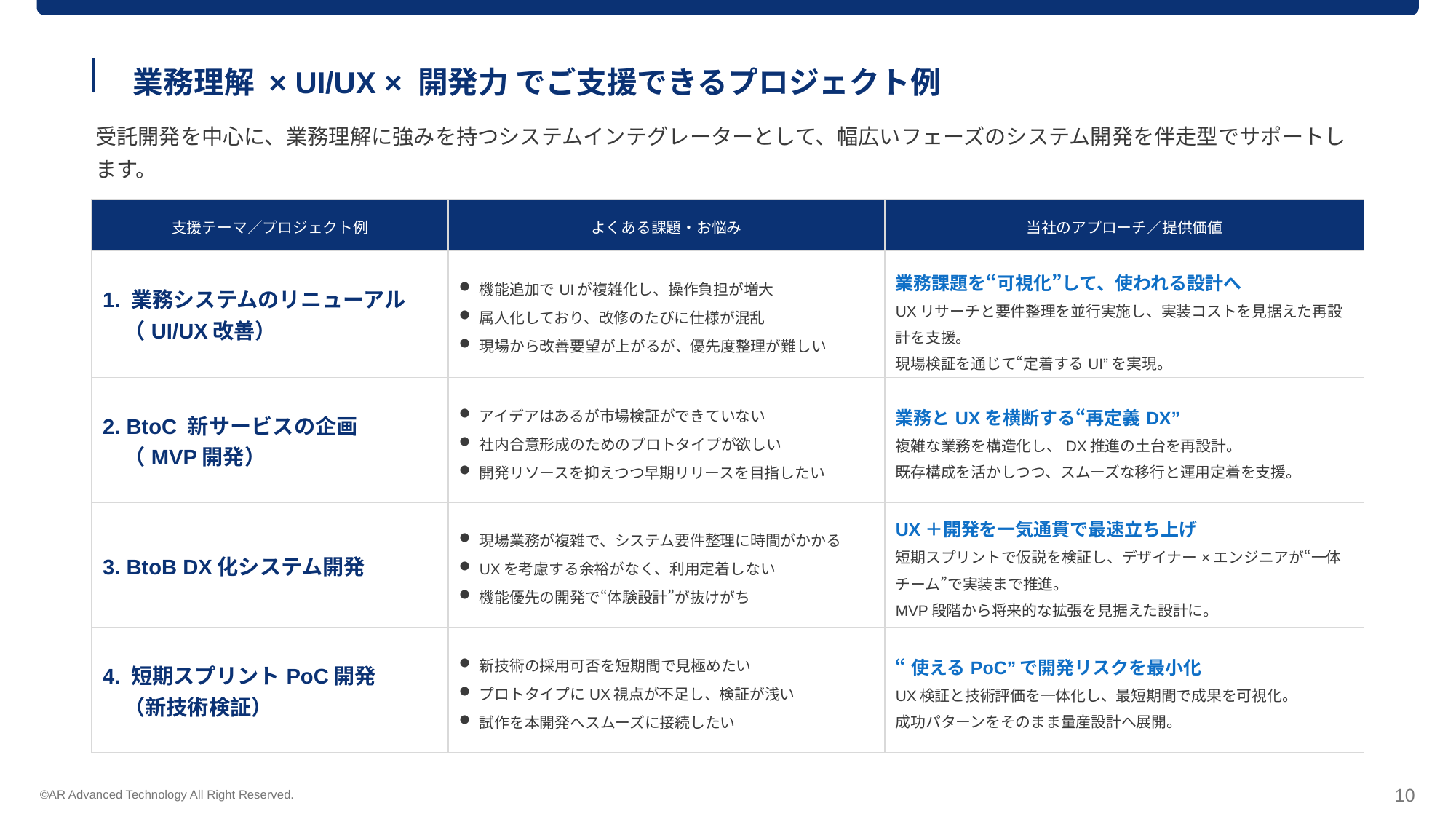

業務理解 × UI/UX × 開発力 でご支援できるプロジェクト例
受託開発を中心に、業務理解に強みを持つシステムインテグレーターとして、幅広いフェーズのシステム開発を伴走型でサポートします。

| 支援テーマ／プロジェクト例​ | よくある課題・お悩み | 当社のアプローチ／提供価値 |
| --- | --- | --- |
| 1. 業務システムのリニューアル 　（UI/UX改善） | 機能追加でUIが複雑化し、操作負担が増大 属人化しており、改修のたびに仕様が混乱 現場から改善要望が上がるが、優先度整理が難しい | 業務課題を“可視化”して、使われる設計へ UXリサーチと要件整理を並行実施し、実装コストを見据えた再設計を支援。 現場検証を通じて“定着するUI”を実現。 |
| 2. BtoC 新サービスの企画 　（MVP開発） | アイデアはあるが市場検証ができていない 社内合意形成のためのプロトタイプが欲しい 開発リソースを抑えつつ早期リリースを目指したい | 業務とUXを横断する“再定義DX” 複雑な業務を構造化し、DX推進の土台を再設計。 既存構成を活かしつつ、スムーズな移行と運用定着を支援。 |
| 3. BtoB DX化システム開発 | 現場業務が複雑で、システム要件整理に時間がかかる UXを考慮する余裕がなく、利用定着しない 機能優先の開発で“体験設計”が抜けがち | UX＋開発を一気通貫で最速立ち上げ 短期スプリントで仮説を検証し、デザイナー×エンジニアが“一体チーム”で実装まで推進。 MVP段階から将来的な拡張を見据えた設計に。 |
| 4. 短期スプリントPoC開発 　（新技術検証） | 新技術の採用可否を短期間で見極めたい プロトタイプにUX視点が不足し、検証が浅い 試作を本開発へスムーズに接続したい | “使えるPoC”で開発リスクを最小化 UX検証と技術評価を一体化し、最短期間で成果を可視化。 成功パターンをそのまま量産設計へ展開。 |